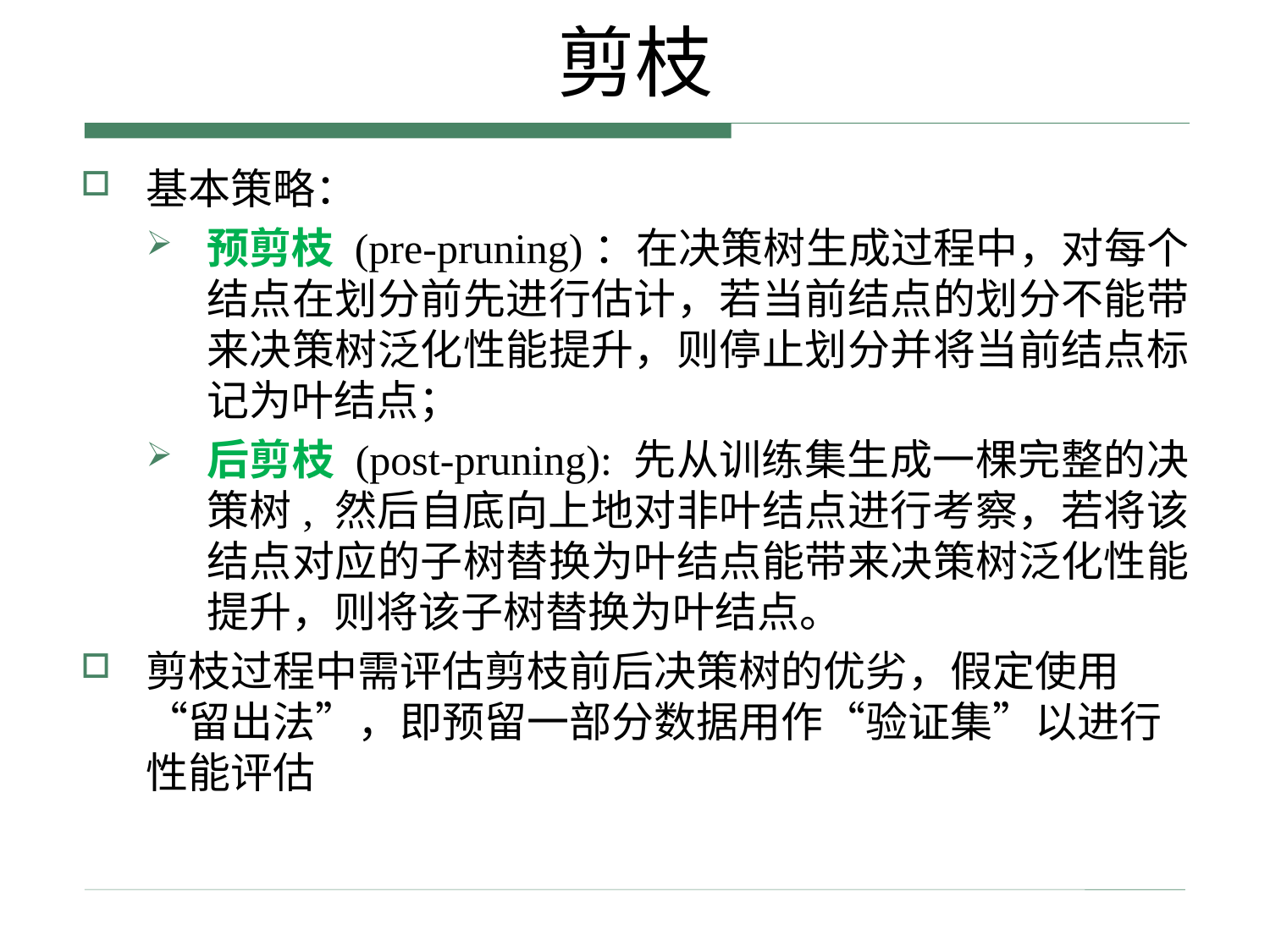

# 剪枝
基本策略：
预剪枝 (pre-pruning)：在决策树生成过程中，对每个结点在划分前先进行估计，若当前结点的划分不能带来决策树泛化性能提升，则停止划分并将当前结点标记为叶结点；
后剪枝 (post-pruning): 先从训练集生成一棵完整的决策树, 然后自底向上地对非叶结点进行考察，若将该结点对应的子树替换为叶结点能带来决策树泛化性能提升，则将该子树替换为叶结点。
剪枝过程中需评估剪枝前后决策树的优劣，假定使用“留出法”，即预留一部分数据用作“验证集”以进行性能评估

36